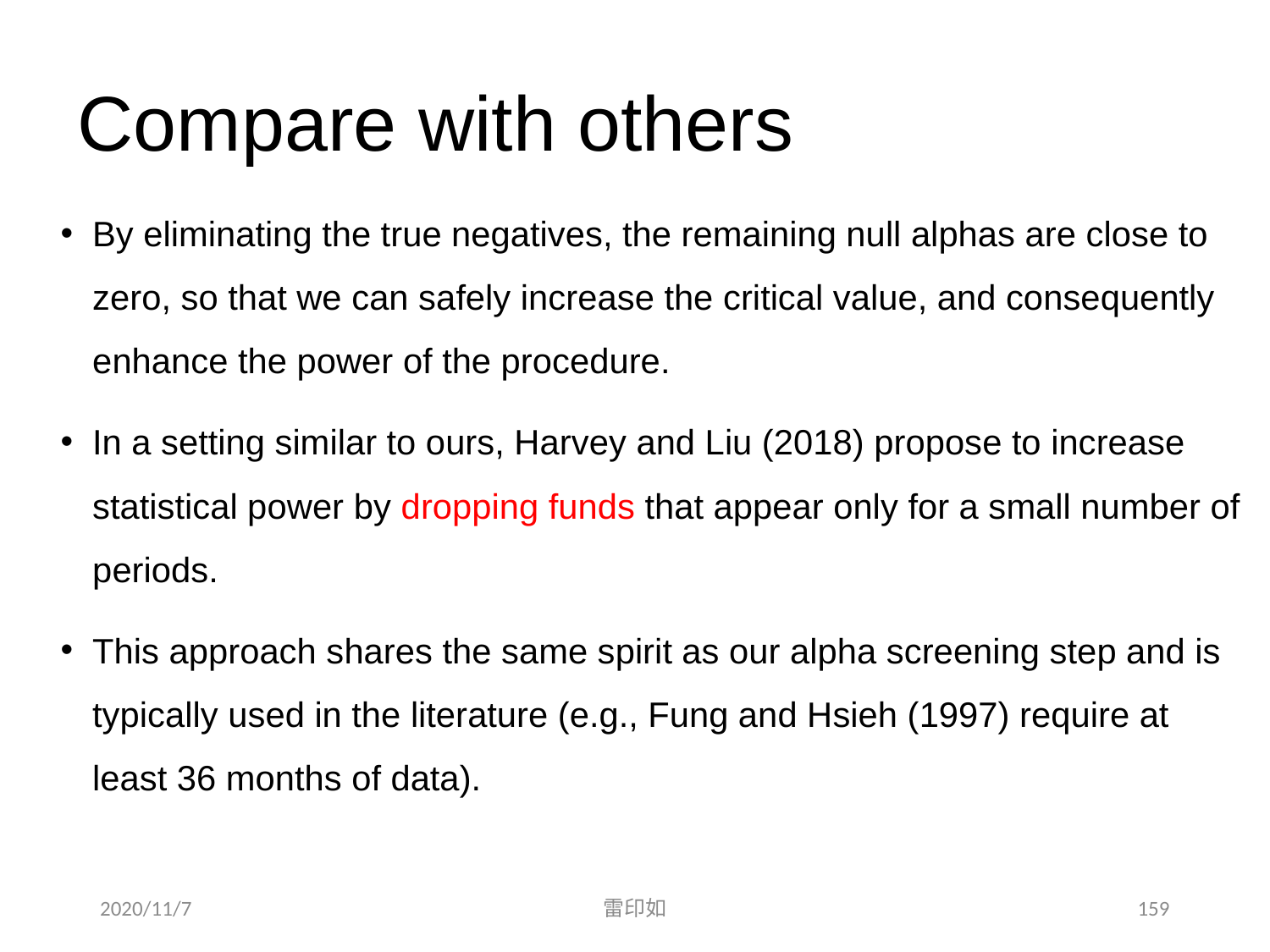

# Compare with others
By eliminating the true negatives, the remaining null alphas are close to zero, so that we can safely increase the critical value, and consequently enhance the power of the procedure.
In a setting similar to ours, Harvey and Liu (2018) propose to increase statistical power by dropping funds that appear only for a small number of periods.
This approach shares the same spirit as our alpha screening step and is typically used in the literature (e.g., Fung and Hsieh (1997) require at least 36 months of data).
2020/11/7
雷印如
159